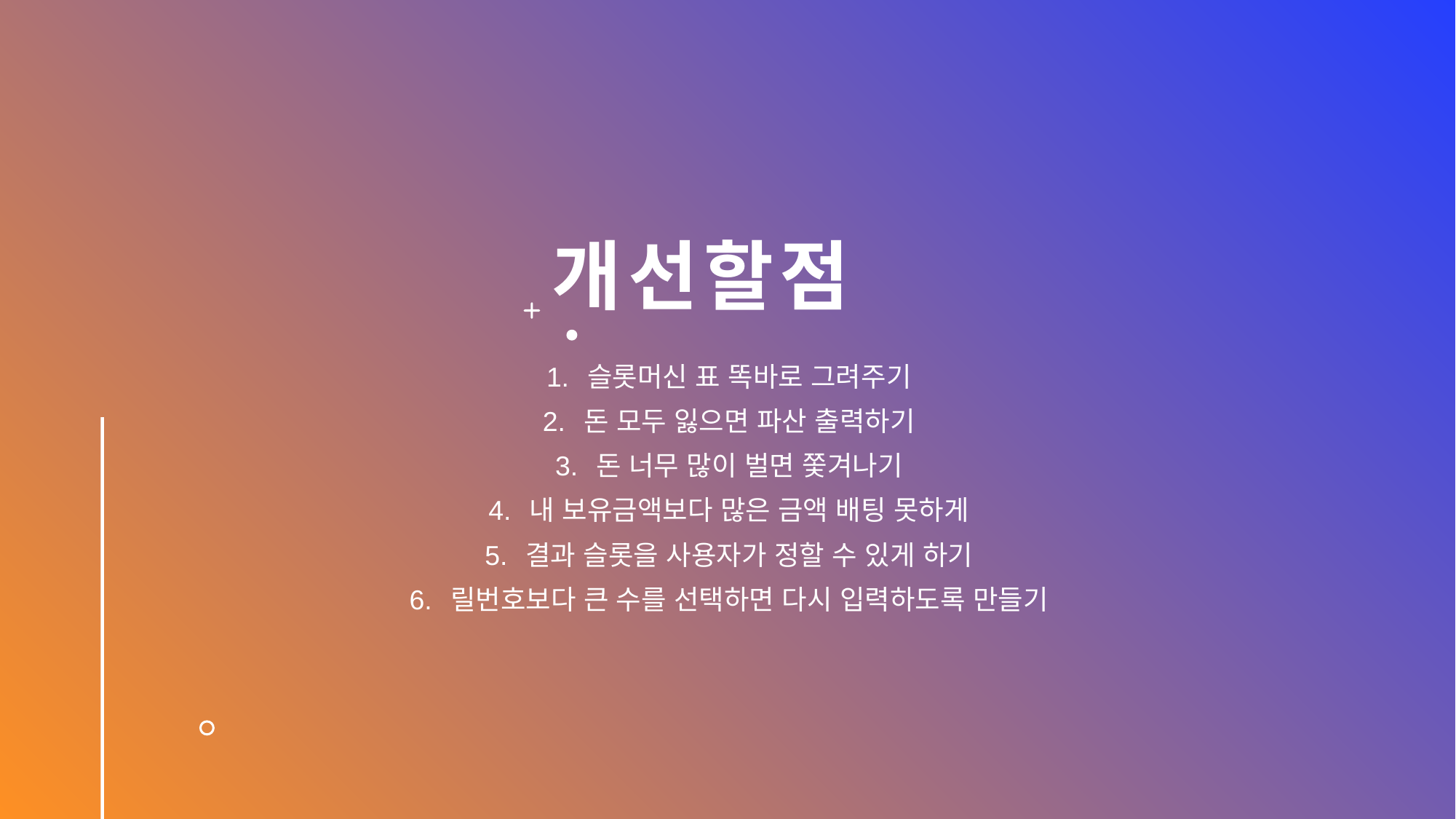

# 개선할점
슬롯머신 표 똑바로 그려주기
돈 모두 잃으면 파산 출력하기
돈 너무 많이 벌면 쫓겨나기
내 보유금액보다 많은 금액 배팅 못하게
결과 슬롯을 사용자가 정할 수 있게 하기
릴번호보다 큰 수를 선택하면 다시 입력하도록 만들기